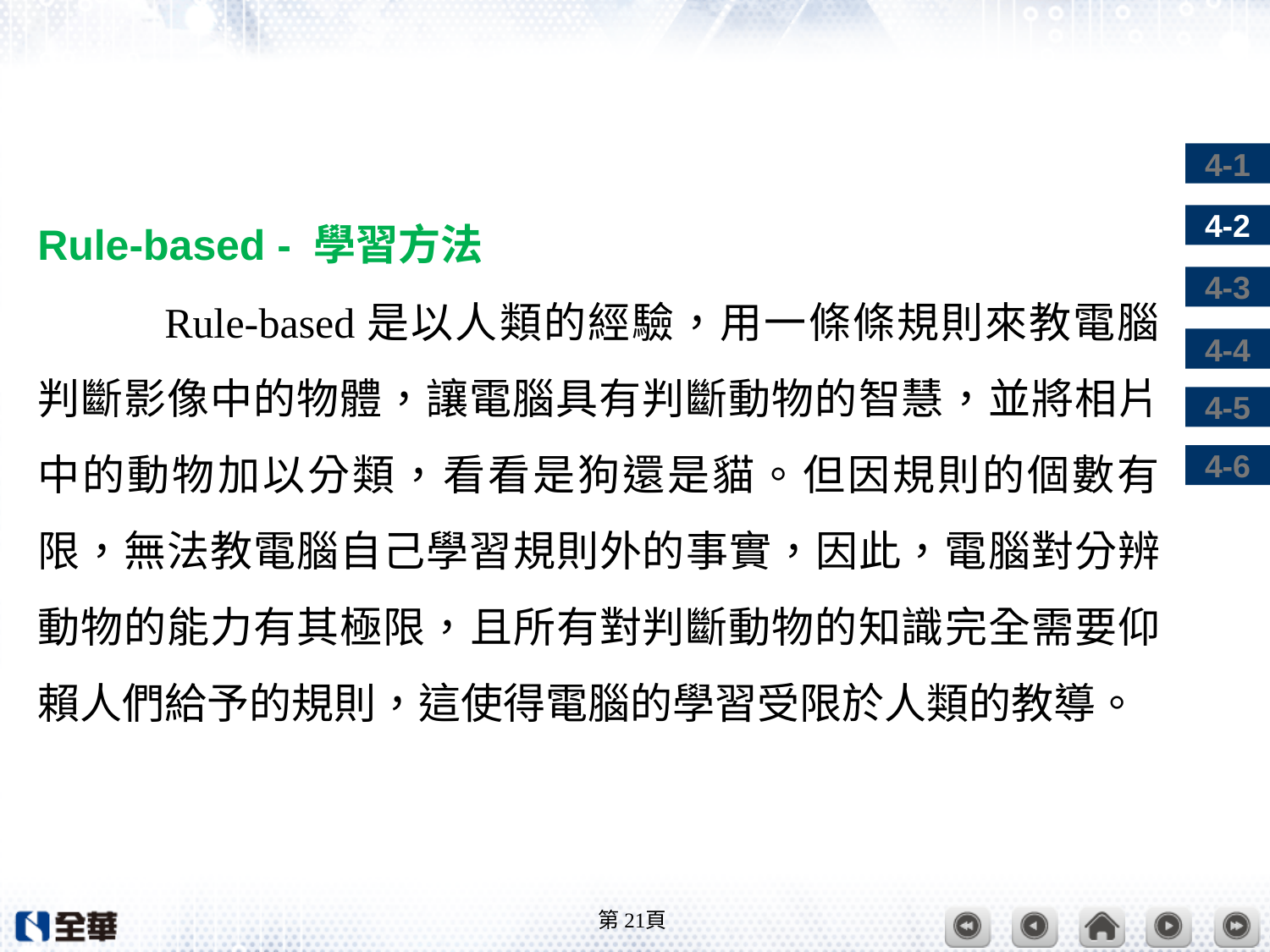

#
Rule-based - 學習方法
	Rule-based是以人類的經驗，用一條條規則來教電腦判斷影像中的物體，讓電腦具有判斷動物的智慧，並將相片中的動物加以分類，看看是狗還是貓。但因規則的個數有限，無法教電腦自己學習規則外的事實，因此，電腦對分辨動物的能力有其極限，且所有對判斷動物的知識完全需要仰賴人們給予的規則，這使得電腦的學習受限於人類的教導。